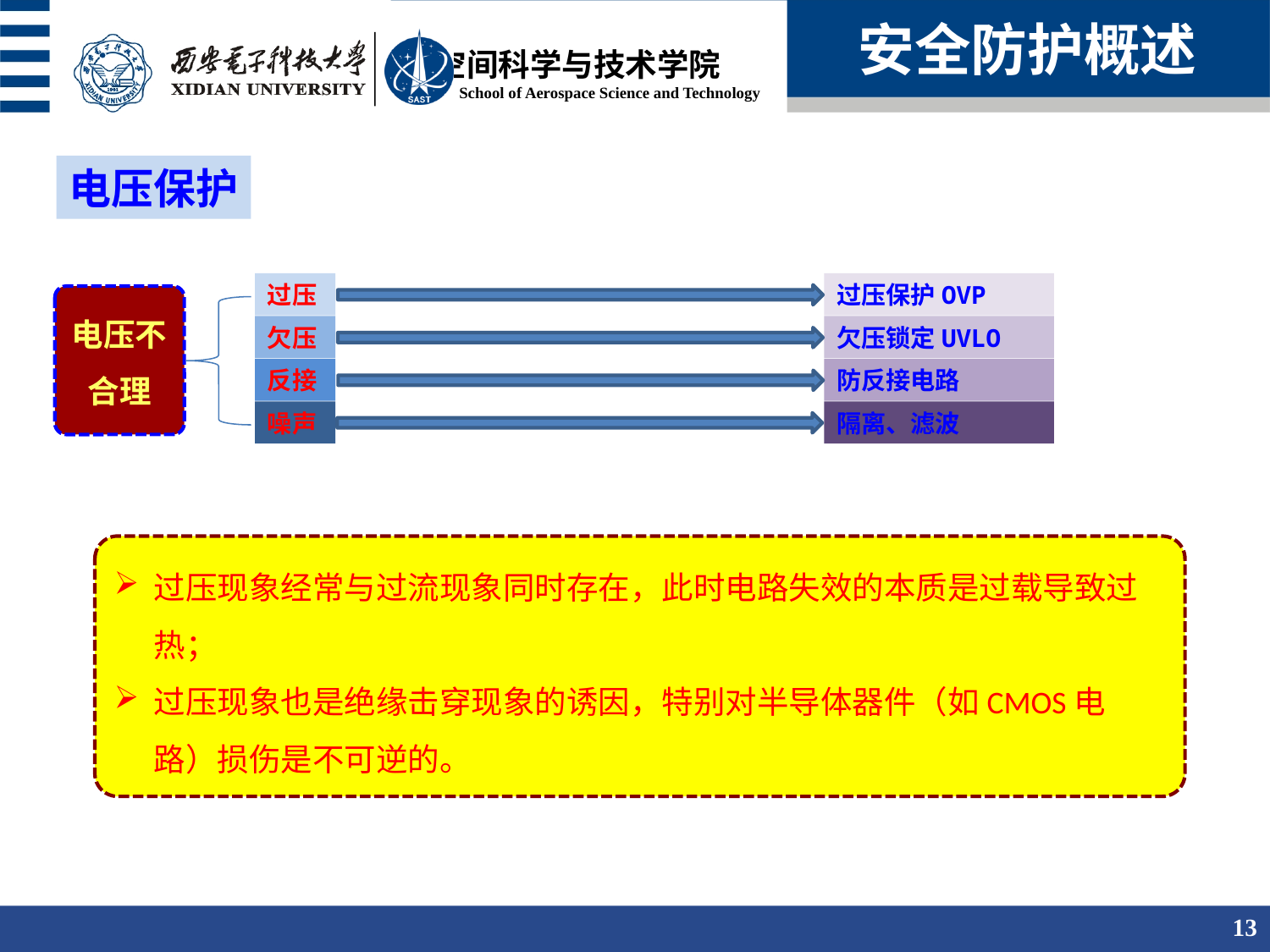

安全防护概述
电压保护
过压
过压保护OVP

电压不合理

欠压
欠压锁定UVLO

反接
防反接电路

隔离、滤波
噪声

过压现象经常与过流现象同时存在，此时电路失效的本质是过载导致过热；
过压现象也是绝缘击穿现象的诱因，特别对半导体器件（如CMOS电路）损伤是不可逆的。